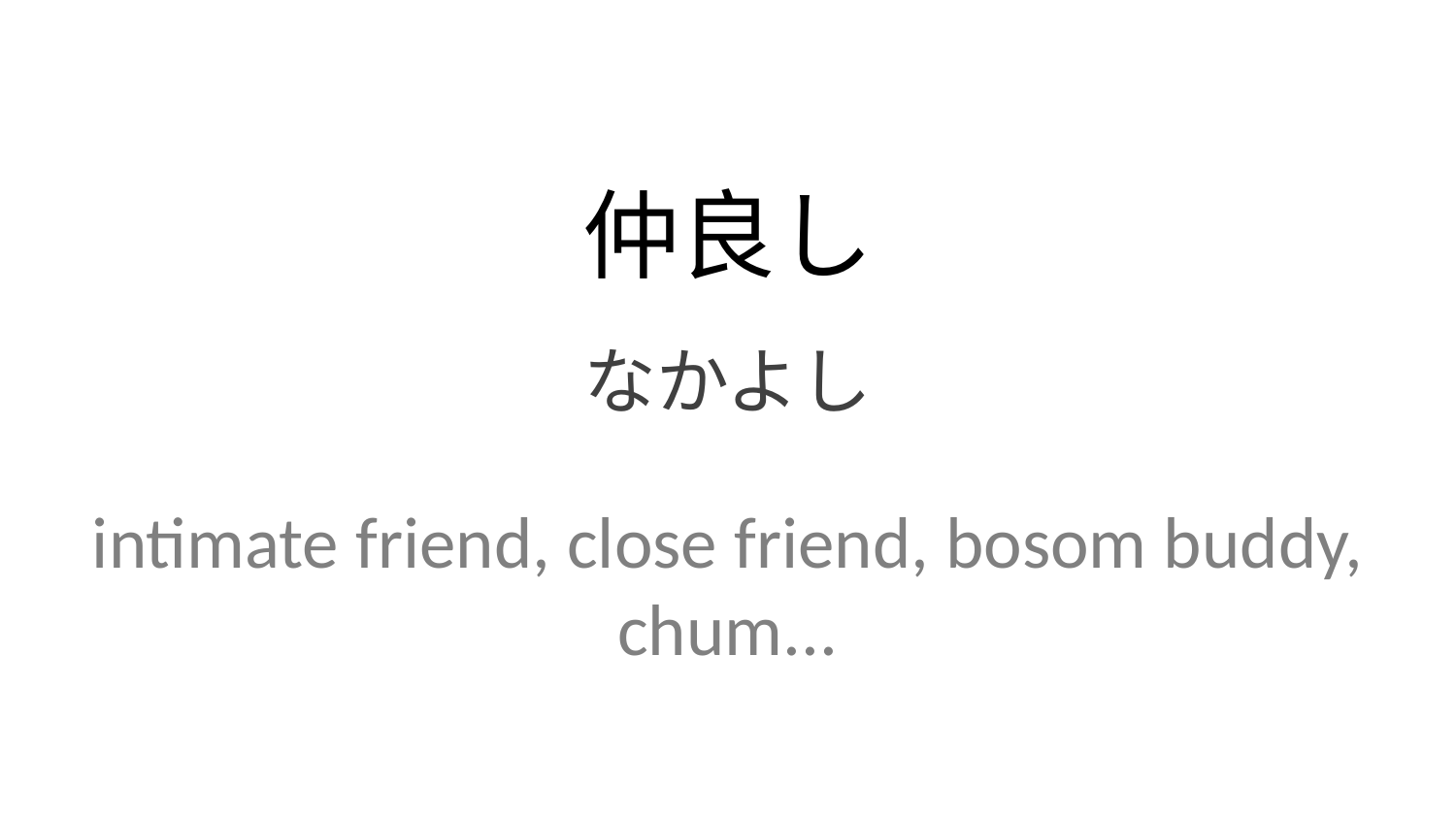

仲良し

なかよし
intimate friend, close friend, bosom buddy, chum...